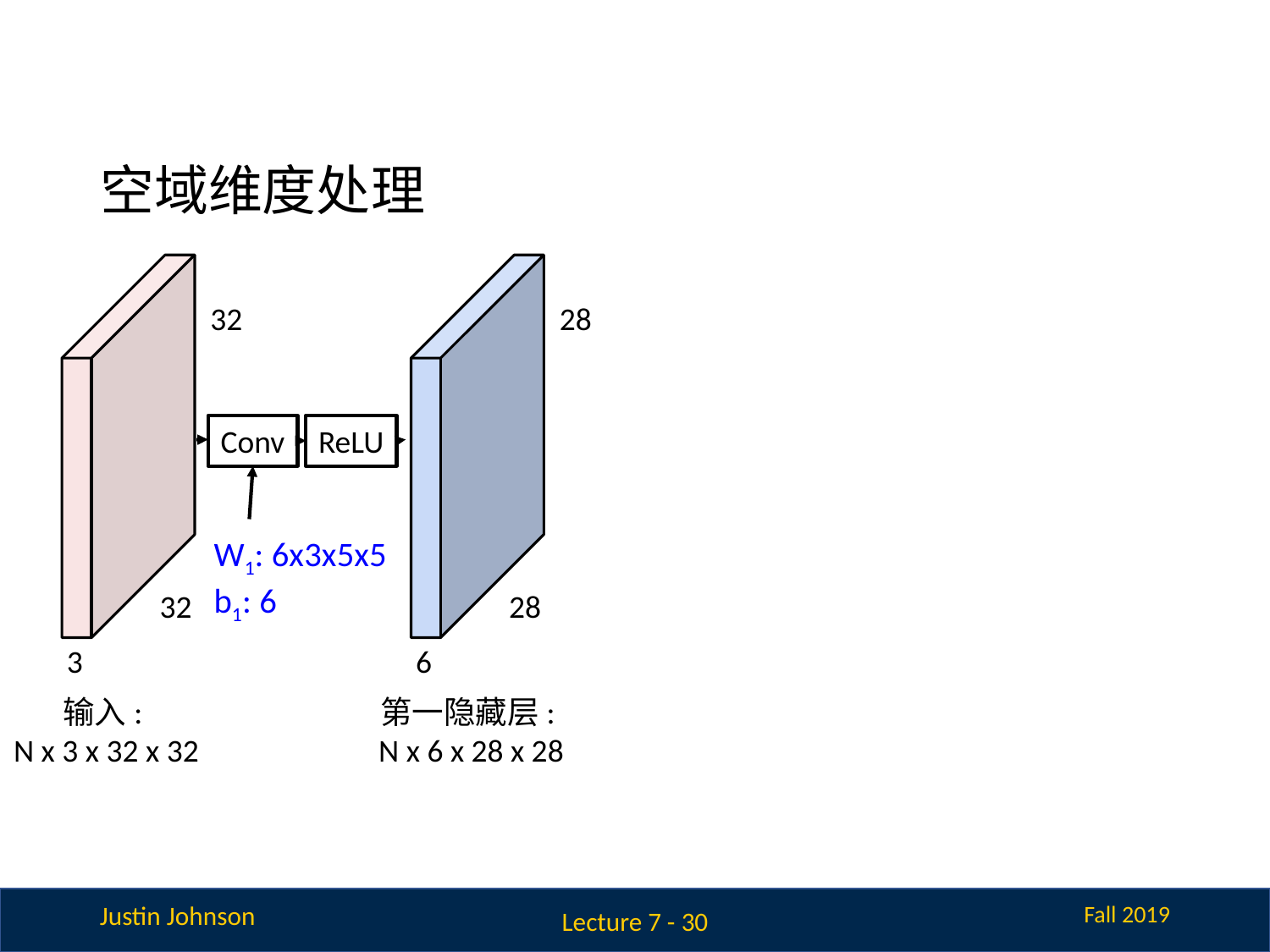

# 空域维度处理

32
28
Conv
ReLU
W1: 6x3x5x5
b1: 6
32
28
3
6
输入:
N x 3 x 32 x 32
第一隐藏层:
N x 6 x 28 x 28
Lecture 7 - 30